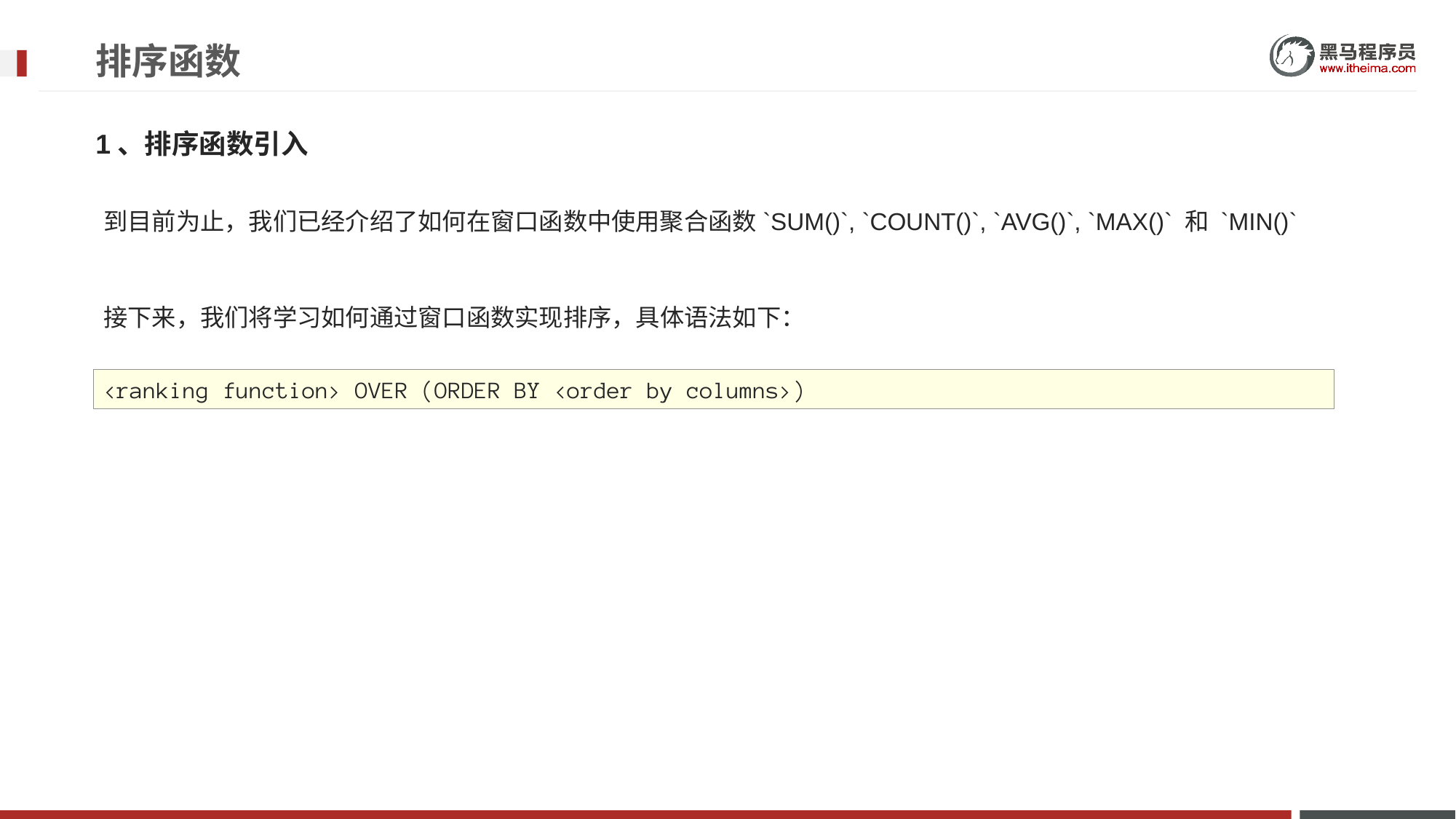

# 排序函数
1、排序函数引入
到目前为止，我们已经介绍了如何在窗口函数中使用聚合函数`SUM()`, `COUNT()`, `AVG()`, `MAX()` 和 `MIN()`

接下来，我们将学习如何通过窗口函数实现排序，具体语法如下：
<ranking function> OVER (ORDER BY <order by columns>)